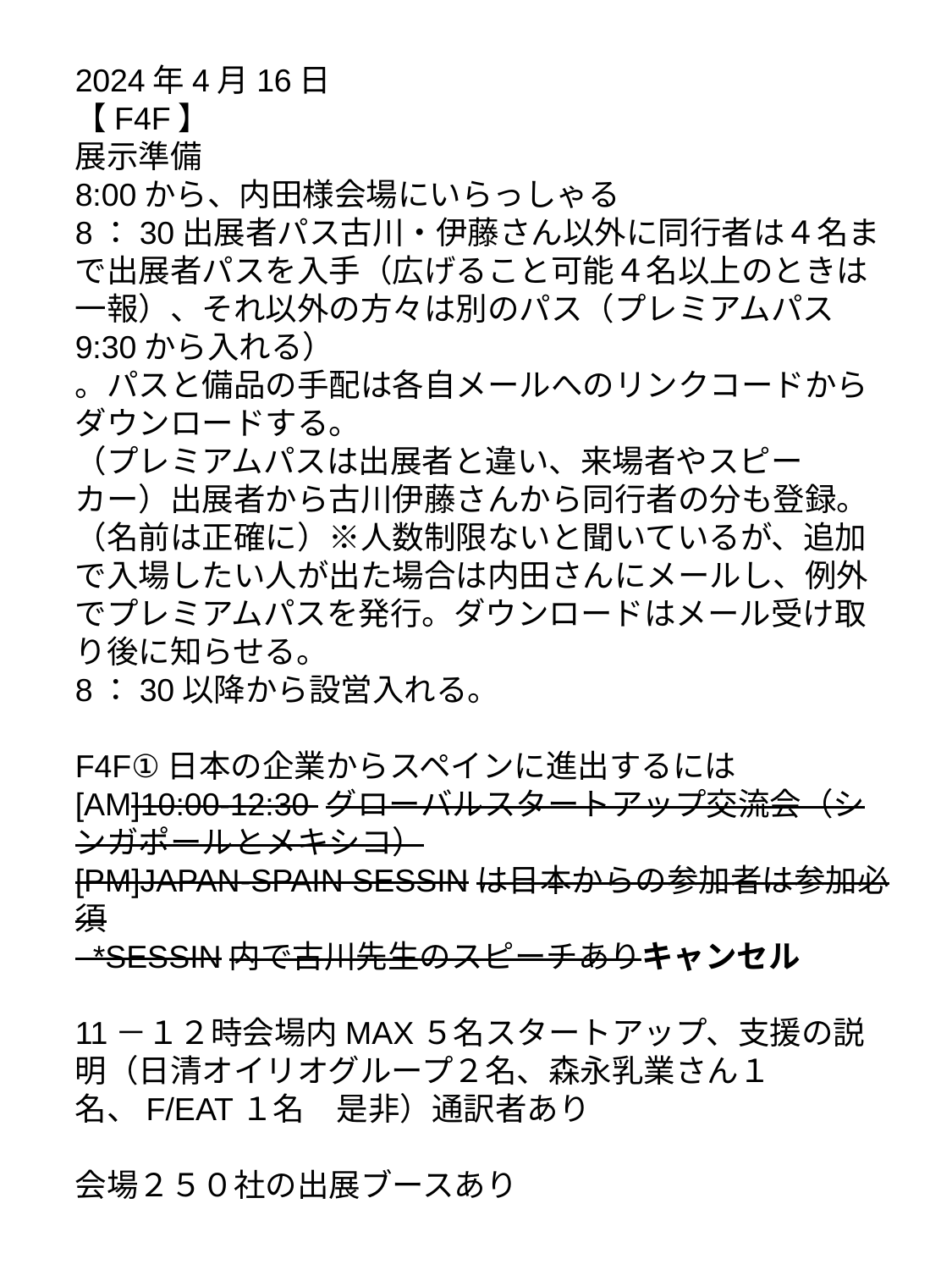

2024年4月16日
【F4F】
展示準備
8:00から、内田様会場にいらっしゃる
8：30出展者パス古川・伊藤さん以外に同行者は４名まで出展者パスを入手（広げること可能４名以上のときは一報）、それ以外の方々は別のパス（プレミアムパス9:30から入れる）
。パスと備品の手配は各自メールへのリンクコードからダウンロードする。
（プレミアムパスは出展者と違い、来場者やスピーカー）出展者から古川伊藤さんから同行者の分も登録。（名前は正確に）※人数制限ないと聞いているが、追加で入場したい人が出た場合は内田さんにメールし、例外でプレミアムパスを発行。ダウンロードはメール受け取り後に知らせる。
8：30以降から設営入れる。

F4F①日本の企業からスペインに進出するには
[AM]10:00-12:30 グローバルスタートアップ交流会（シンガポールとメキシコ）
[PM]JAPAN-SPAIN SESSINは日本からの参加者は参加必須
  *SESSIN内で古川先生のスピーチありキャンセル

11－１２時会場内MAX５名スタートアップ、支援の説明（日清オイリオグループ２名、森永乳業さん１名、F/EAT１名　是非）通訳者あり

会場２５０社の出展ブースあり